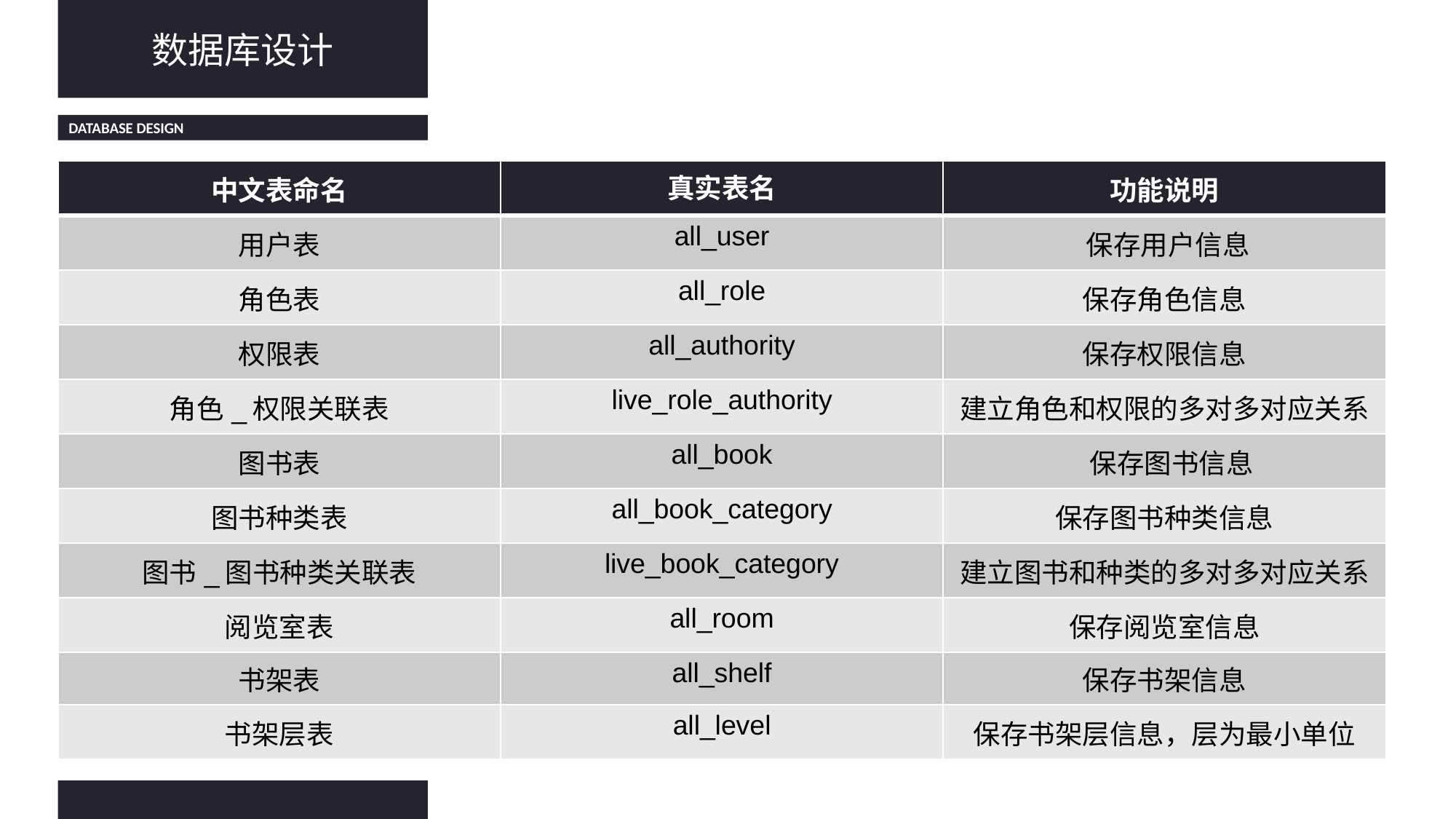

数据库设计
DATABASE DESIGN
| 中文表命名 | 真实表名 | 功能说明 |
| --- | --- | --- |
| 用户表 | all\_user | 保存用户信息 |
| 角色表 | all\_role | 保存角色信息 |
| 权限表 | all\_authority | 保存权限信息 |
| 角色\_权限关联表 | live\_role\_authority | 建立角色和权限的多对多对应关系 |
| 图书表 | all\_book | 保存图书信息 |
| 图书种类表 | all\_book\_category | 保存图书种类信息 |
| 图书\_图书种类关联表 | live\_book\_category | 建立图书和种类的多对多对应关系 |
| 阅览室表 | all\_room | 保存阅览室信息 |
| 书架表 | all\_shelf | 保存书架信息 |
| 书架层表 | all\_level | 保存书架层信息，层为最小单位 |